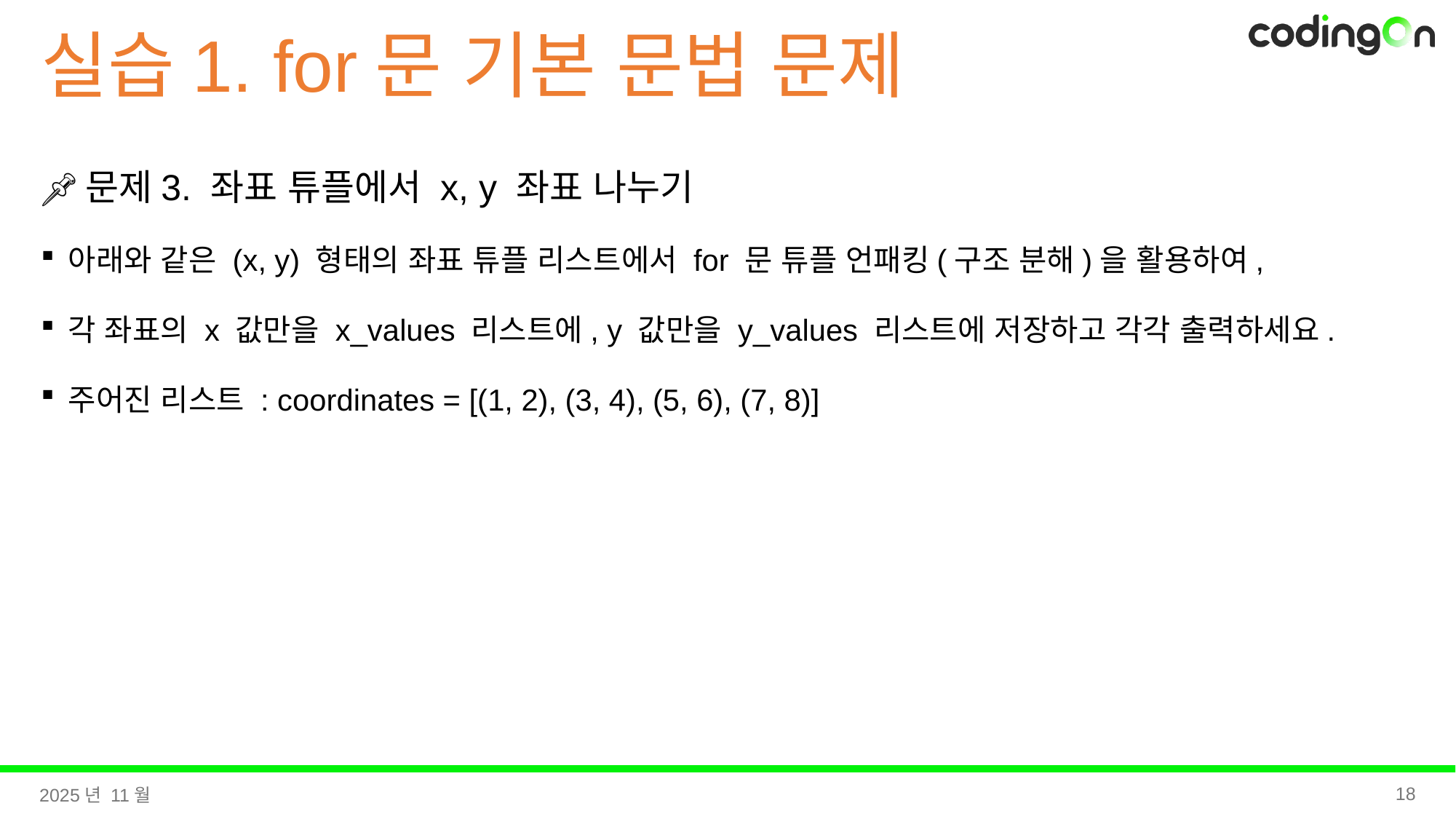

실습1. for문 기본 문법 문제
📌문제3. 좌표 튜플에서 x, y 좌표 나누기
아래와 같은 (x, y) 형태의 좌표 튜플 리스트에서 for 문 튜플 언패킹(구조 분해)을 활용하여,
각 좌표의 x 값만을 x_values 리스트에, y 값만을 y_values 리스트에 저장하고 각각 출력하세요.
주어진 리스트 : coordinates = [(1, 2), (3, 4), (5, 6), (7, 8)]
18
2025년 11월